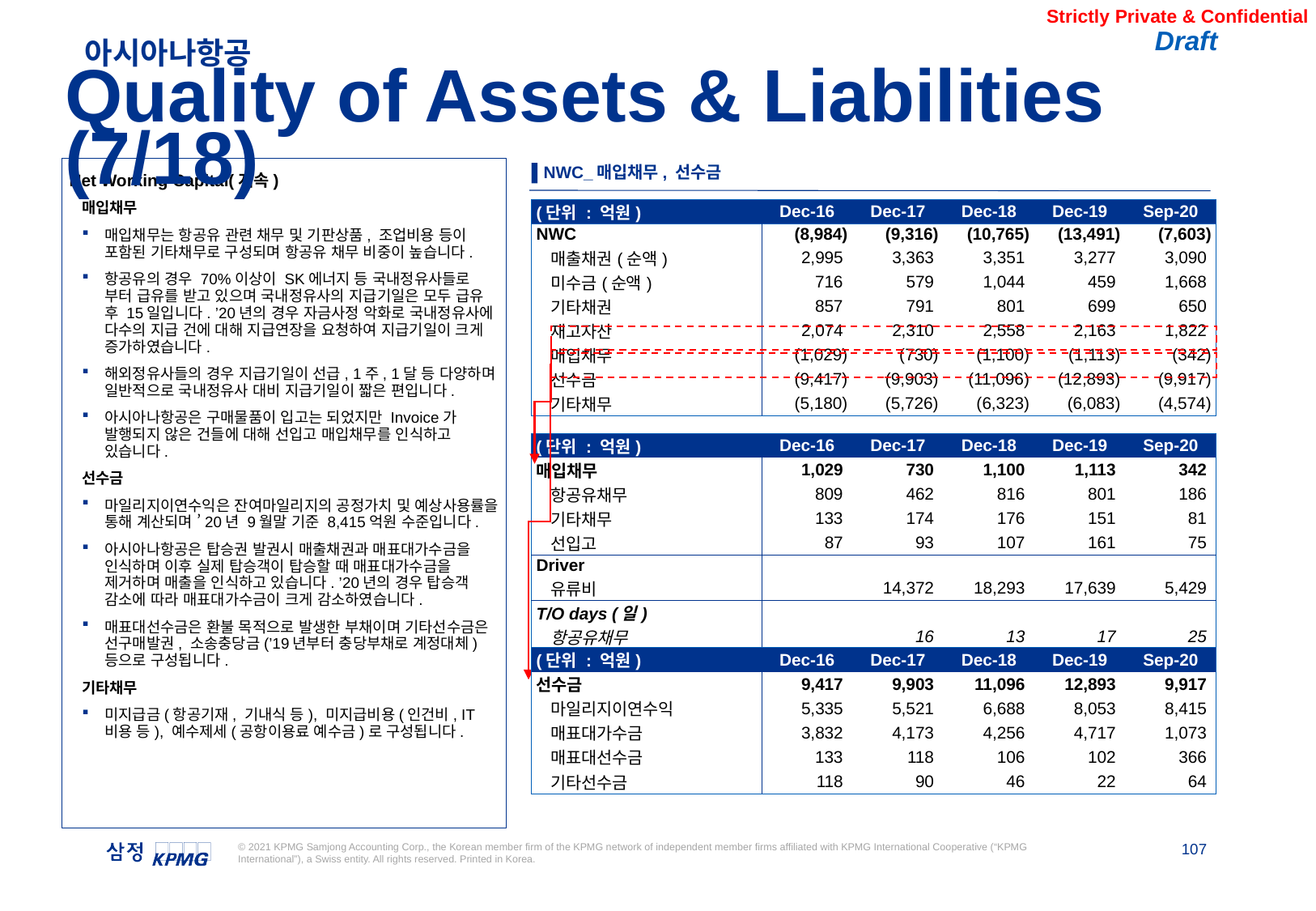

아시아나항공
Quality of Assets & Liabilities (7/18)
▌NWC_매입채무, 선수금
Net Working Capital(계속)
매입채무
매입채무는 항공유 관련 채무 및 기판상품, 조업비용 등이 포함된 기타채무로 구성되며 항공유 채무 비중이 높습니다.
항공유의 경우 70%이상이 SK에너지 등 국내정유사들로 부터 급유를 받고 있으며 국내정유사의 지급기일은 모두 급유 후 15일입니다. ’20년의 경우 자금사정 악화로 국내정유사에 다수의 지급 건에 대해 지급연장을 요청하여 지급기일이 크게 증가하였습니다.
해외정유사들의 경우 지급기일이 선급, 1주, 1달 등 다양하며 일반적으로 국내정유사 대비 지급기일이 짧은 편입니다.
아시아나항공은 구매물품이 입고는 되었지만 Invoice가 발행되지 않은 건들에 대해 선입고 매입채무를 인식하고 있습니다.
선수금
마일리지이연수익은 잔여마일리지의 공정가치 및 예상사용률을 통해 계산되며 ’20년 9월말 기준 8,415억원 수준입니다.
아시아나항공은 탑승권 발권시 매출채권과 매표대가수금을 인식하며 이후 실제 탑승객이 탑승할 때 매표대가수금을 제거하며 매출을 인식하고 있습니다. ’20년의 경우 탑승객 감소에 따라 매표대가수금이 크게 감소하였습니다.
매표대선수금은 환불 목적으로 발생한 부채이며 기타선수금은 선구매발권, 소송충당금(’19년부터 충당부채로 계정대체) 등으로 구성됩니다.
기타채무
미지급금(항공기재, 기내식 등), 미지급비용(인건비, IT비용 등), 예수제세(공항이용료 예수금)로 구성됩니다.

| (단위 : 억원) | Dec-16 | Dec-17 | Dec-18 | Dec-19 | Sep-20 |
| --- | --- | --- | --- | --- | --- |
| NWC | (8,984) | (9,316) | (10,765) | (13,491) | (7,603) |
| 매출채권(순액) | 2,995 | 3,363 | 3,351 | 3,277 | 3,090 |
| 미수금(순액) | 716 | 579 | 1,044 | 459 | 1,668 |
| 기타채권 | 857 | 791 | 801 | 699 | 650 |
| 재고자산 | 2,074 | 2,310 | 2,558 | 2,163 | 1,822 |
| 매입채무 | (1,029) | (730) | (1,100) | (1,113) | (342) |
| 선수금 | (9,417) | (9,903) | (11,096) | (12,893) | (9,917) |
| 기타채무 | (5,180) | (5,726) | (6,323) | (6,083) | (4,574) |

| (단위 : 억원) | Dec-16 | Dec-17 | Dec-18 | Dec-19 | Sep-20 |
| --- | --- | --- | --- | --- | --- |
| 매입채무 | 1,029 | 730 | 1,100 | 1,113 | 342 |
| 항공유채무 | 809 | 462 | 816 | 801 | 186 |
| 기타채무 | 133 | 174 | 176 | 151 | 81 |
| 선입고 | 87 | 93 | 107 | 161 | 75 |
| Driver |  |  |  |  |  |
| 유류비 |  | 14,372 | 18,293 | 17,639 | 5,429 |
| T/O days (일) |  |  |  |  |  |
| 항공유채무 |  | 16 | 13 | 17 | 25 |
| (단위 : 억원) | Dec-16 | Dec-17 | Dec-18 | Dec-19 | Sep-20 |
| --- | --- | --- | --- | --- | --- |
| 선수금 | 9,417 | 9,903 | 11,096 | 12,893 | 9,917 |
| 마일리지이연수익 | 5,335 | 5,521 | 6,688 | 8,053 | 8,415 |
| 매표대가수금 | 3,832 | 4,173 | 4,256 | 4,717 | 1,073 |
| 매표대선수금 | 133 | 118 | 106 | 102 | 366 |
| 기타선수금 | 118 | 90 | 46 | 22 | 64 |